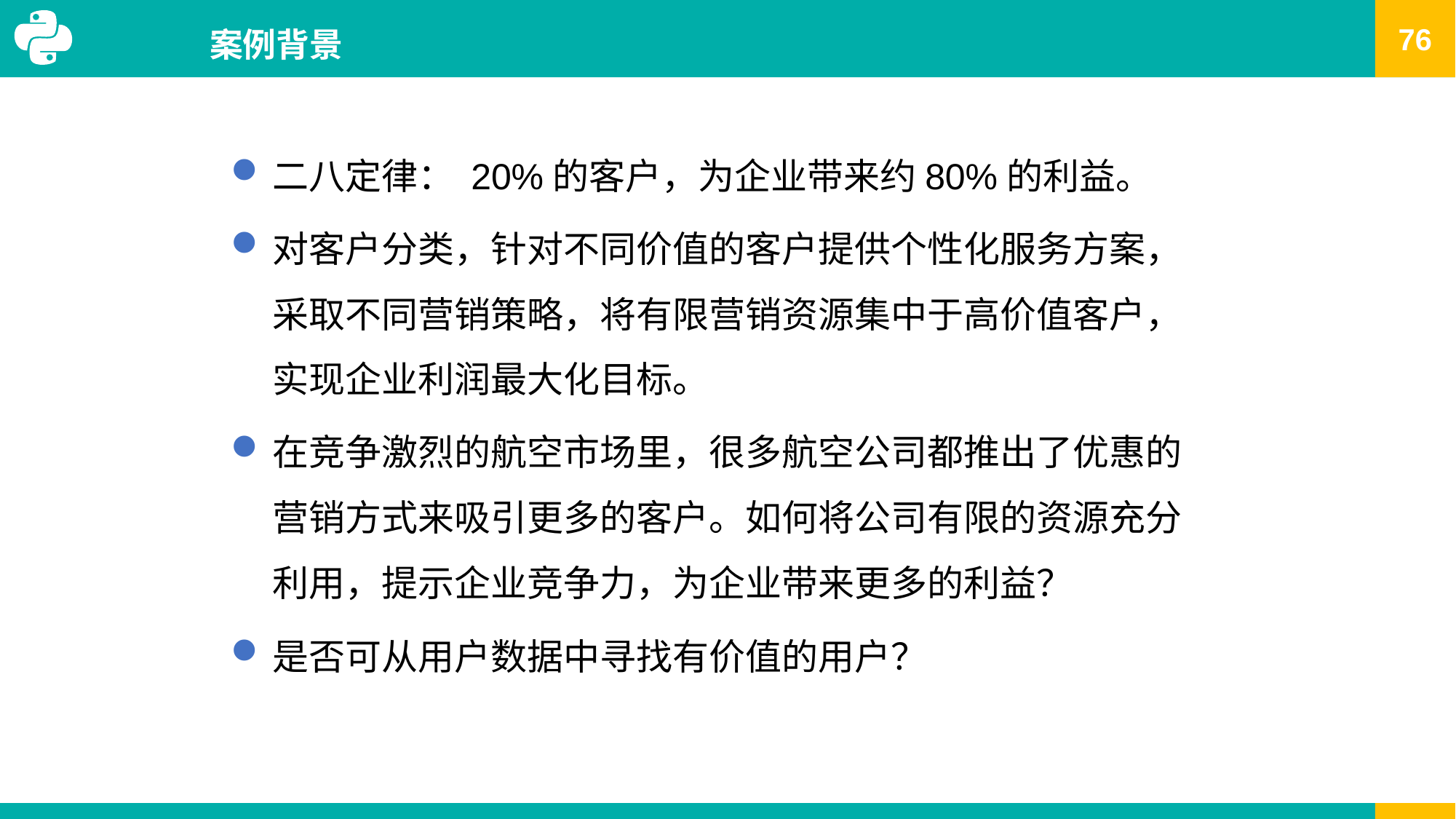

# 案例背景
二八定律： 20%的客户，为企业带来约80%的利益。
对客户分类，针对不同价值的客户提供个性化服务方案，采取不同营销策略，将有限营销资源集中于高价值客户，实现企业利润最大化目标。
在竞争激烈的航空市场里，很多航空公司都推出了优惠的营销方式来吸引更多的客户。如何将公司有限的资源充分利用，提示企业竞争力，为企业带来更多的利益？
是否可从用户数据中寻找有价值的用户？